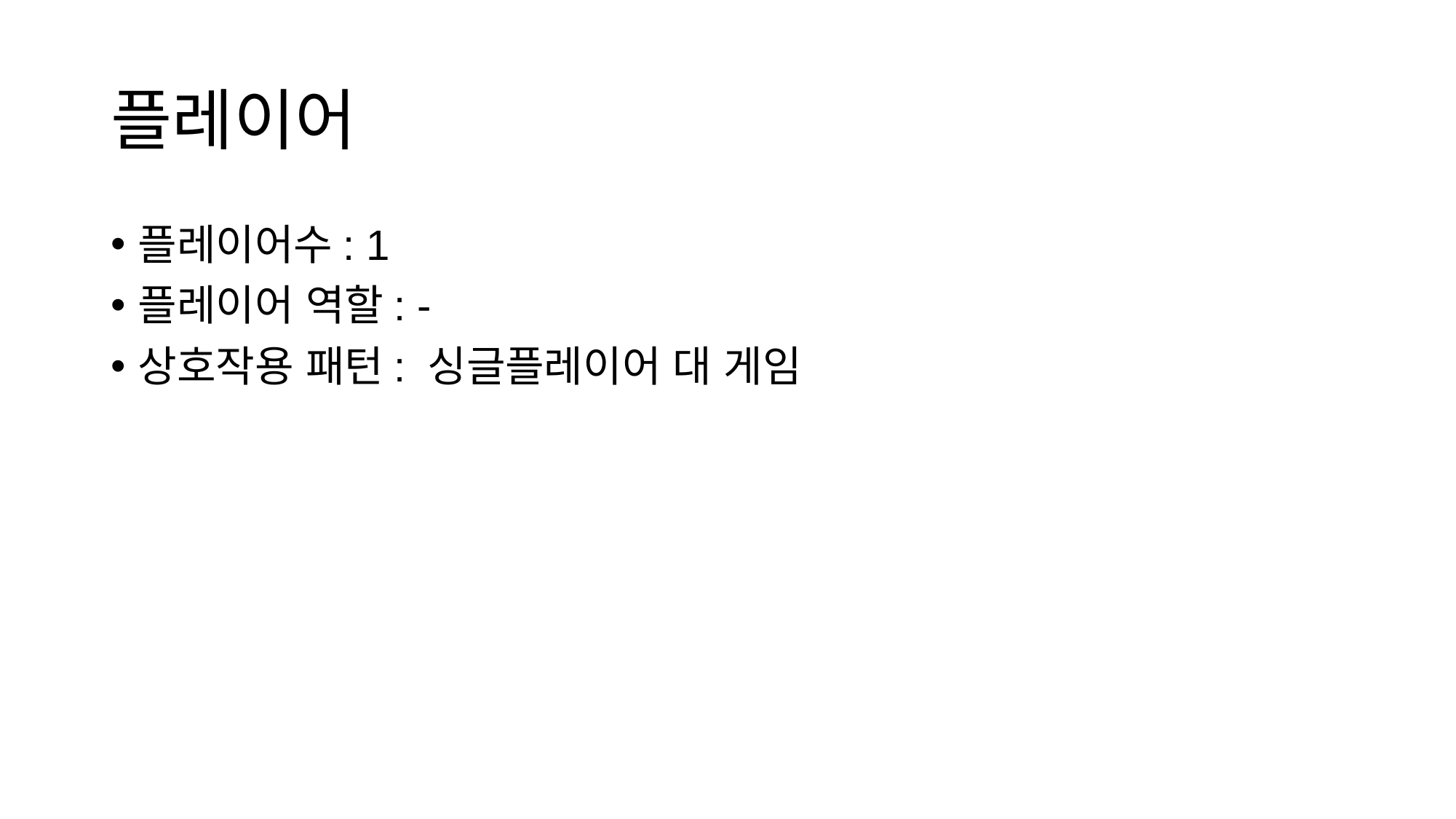

# 플레이어
플레이어수: 1
플레이어 역할: -
상호작용 패턴: 싱글플레이어 대 게임